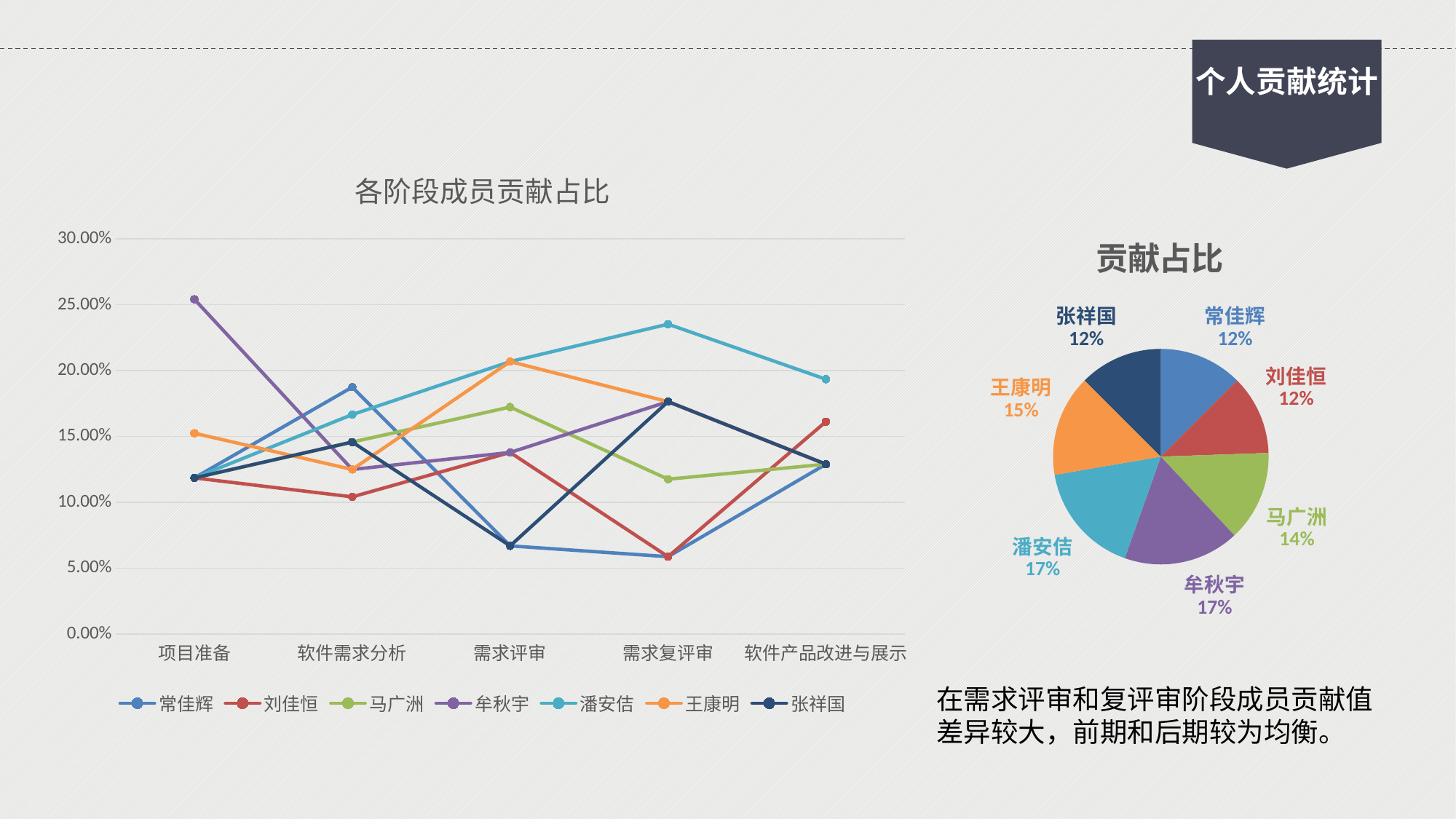

个人贡献统计

### Chart: 各阶段成员贡献占比

| Category | 常佳辉 | 刘佳恒 | 马广洲 | 牟秋宇 | 潘安佶 | 王康明 | 张祥国 |
|---|---|---|---|---|---|---|---|
| 项目准备 | 0.1186 | 0.1186 | 0.1186 | 0.2542 | 0.1186 | 0.1525 | 0.1186 |
| 软件需求分析 | 0.1875 | 0.1042 | 0.1458 | 0.125 | 0.1667 | 0.125 | 0.1458 |
| 需求评审 | 0.067 | 0.1379 | 0.1724 | 0.1379 | 0.2069 | 0.2069 | 0.067 |
| 需求复评审 | 0.0588 | 0.0588 | 0.1176 | 0.1765 | 0.2353 | 0.1765 | 0.1765 |
| 软件产品改进与展示 | 0.129 | 0.1613 | 0.129 | 0.129 | 0.1935 | 0.129 | 0.129 |

### Chart:

| Category | 贡献占比 |
|---|---|
| 常佳辉 | 0.125 |
| 刘佳恒 | 0.1196 |
| 马广洲 | 0.1359 |
| 牟秋宇 | 0.1739 |
| 潘安佶 | 0.1685 |
| 王康明 | 0.1522 |
| 张祥国 | 0.125 |
在需求评审和复评审阶段成员贡献值差异较大，前期和后期较为均衡。